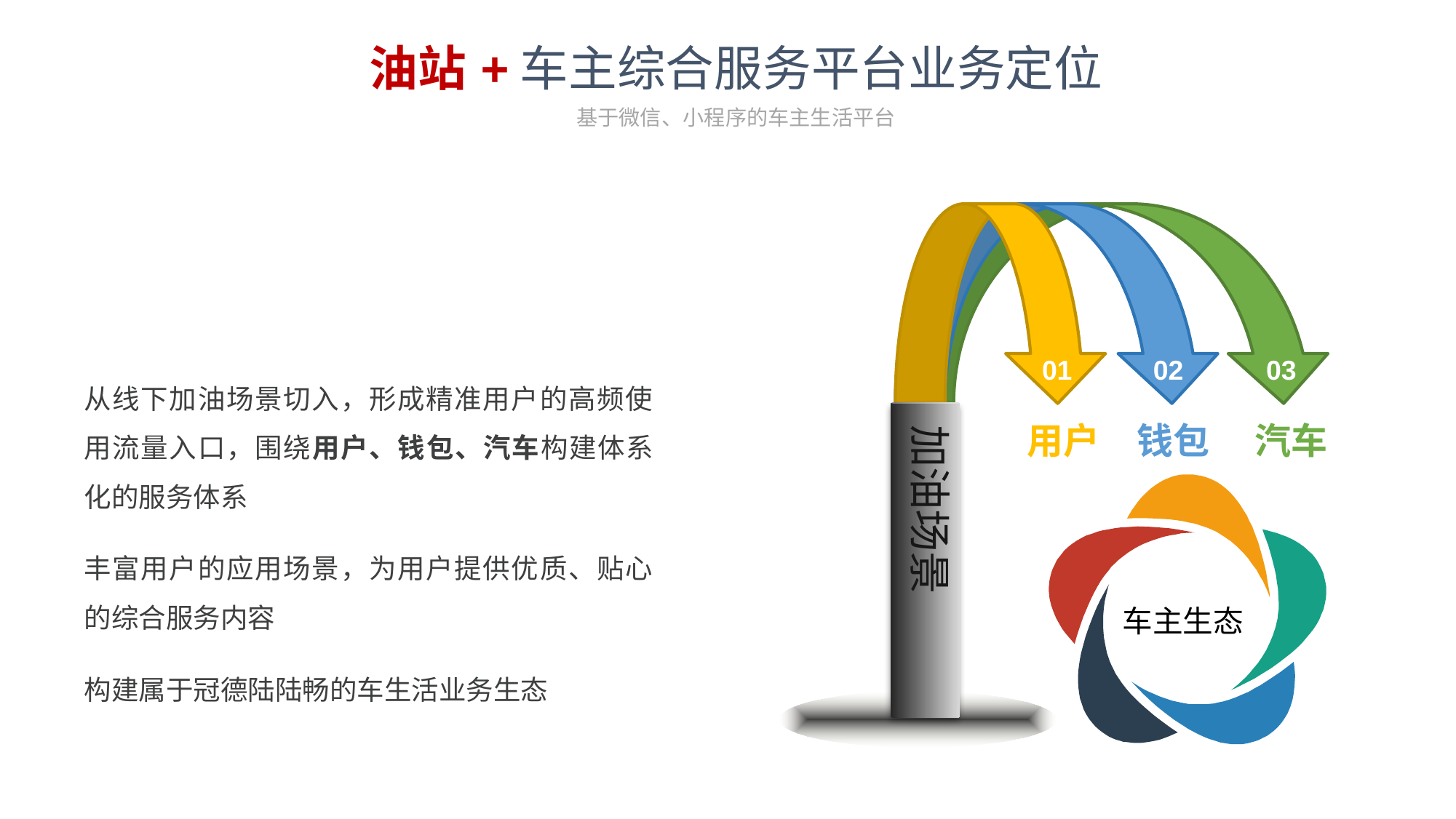

油站+车主综合服务平台业务定位
基于微信、小程序的车主生活平台

01
02
03
01
02
03

用户
钱包
汽车

从线下加油场景切入，形成精准用户的高频使用流量入口，围绕用户、钱包、汽车构建体系化的服务体系
丰富用户的应用场景，为用户提供优质、贴心的综合服务内容
构建属于冠德陆陆畅的车生活业务生态
加油场景

车主生态